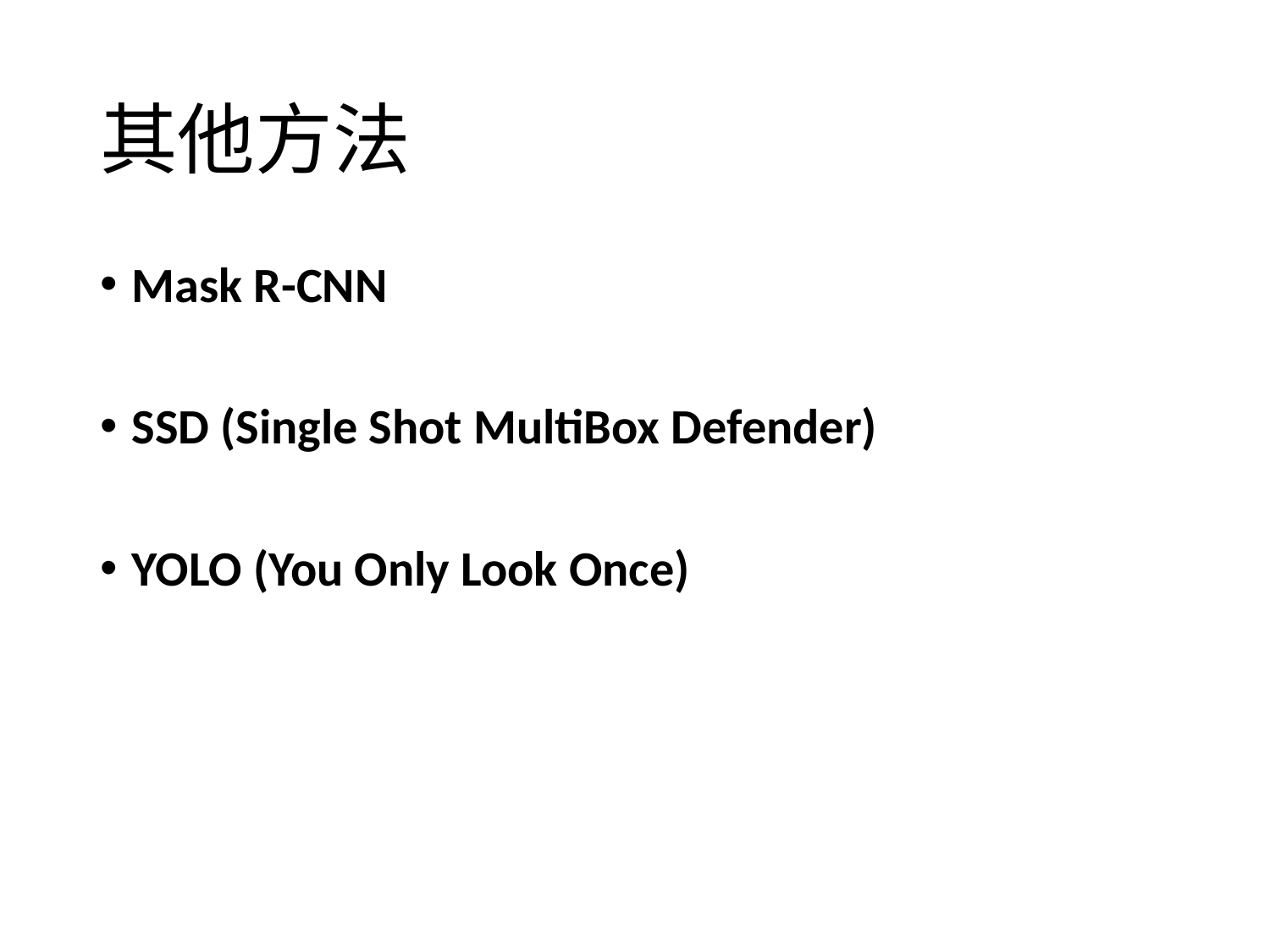

# 其他方法
Mask R-CNN

SSD (Single Shot MultiBox Defender)

YOLO (You Only Look Once)